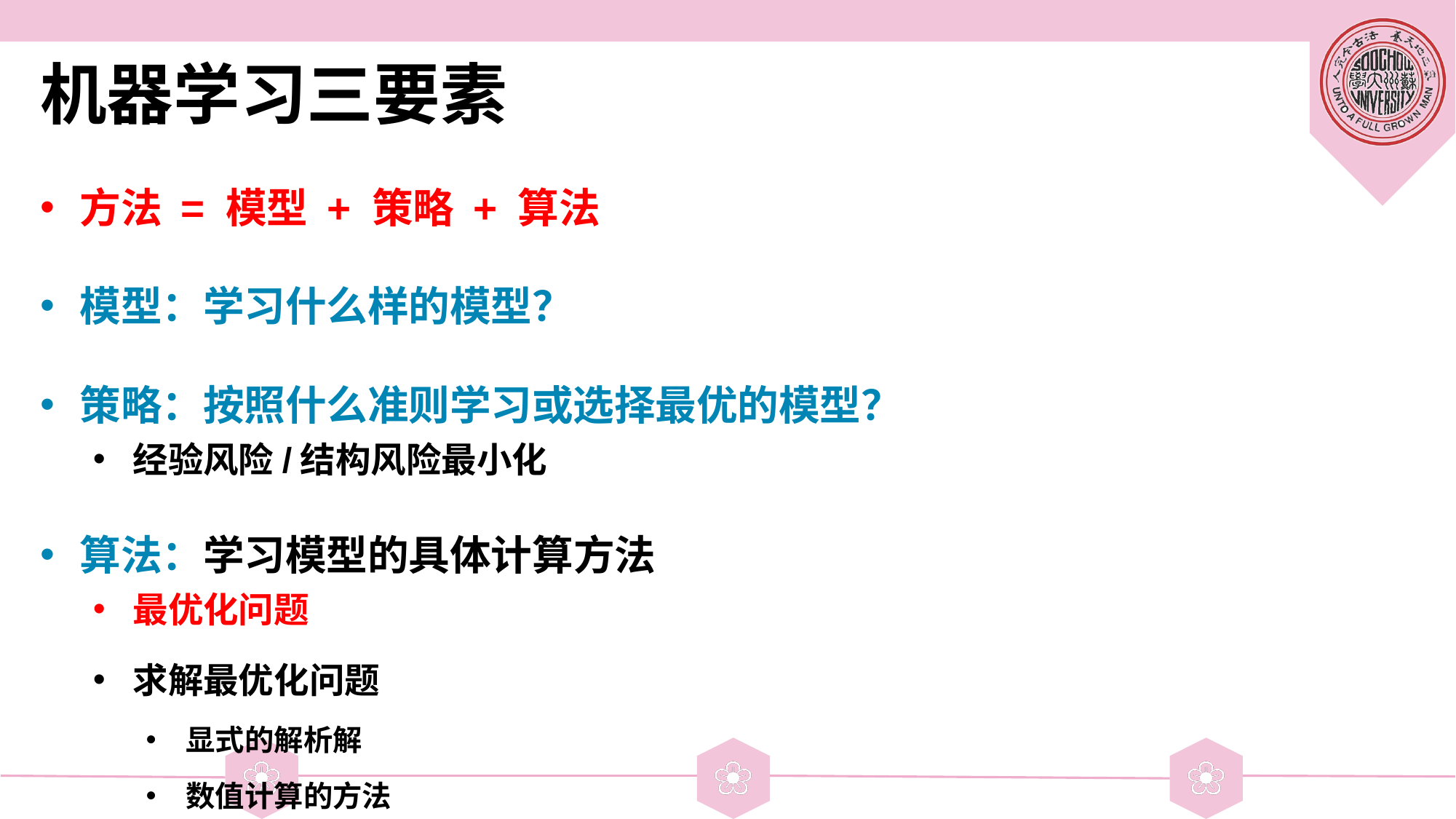

# 机器学习三要素
方法 = 模型 + 策略 + 算法

模型：学习什么样的模型？

策略：按照什么准则学习或选择最优的模型？
经验风险/结构风险最小化

算法：学习模型的具体计算方法
最优化问题
求解最优化问题
显式的解析解
数值计算的方法